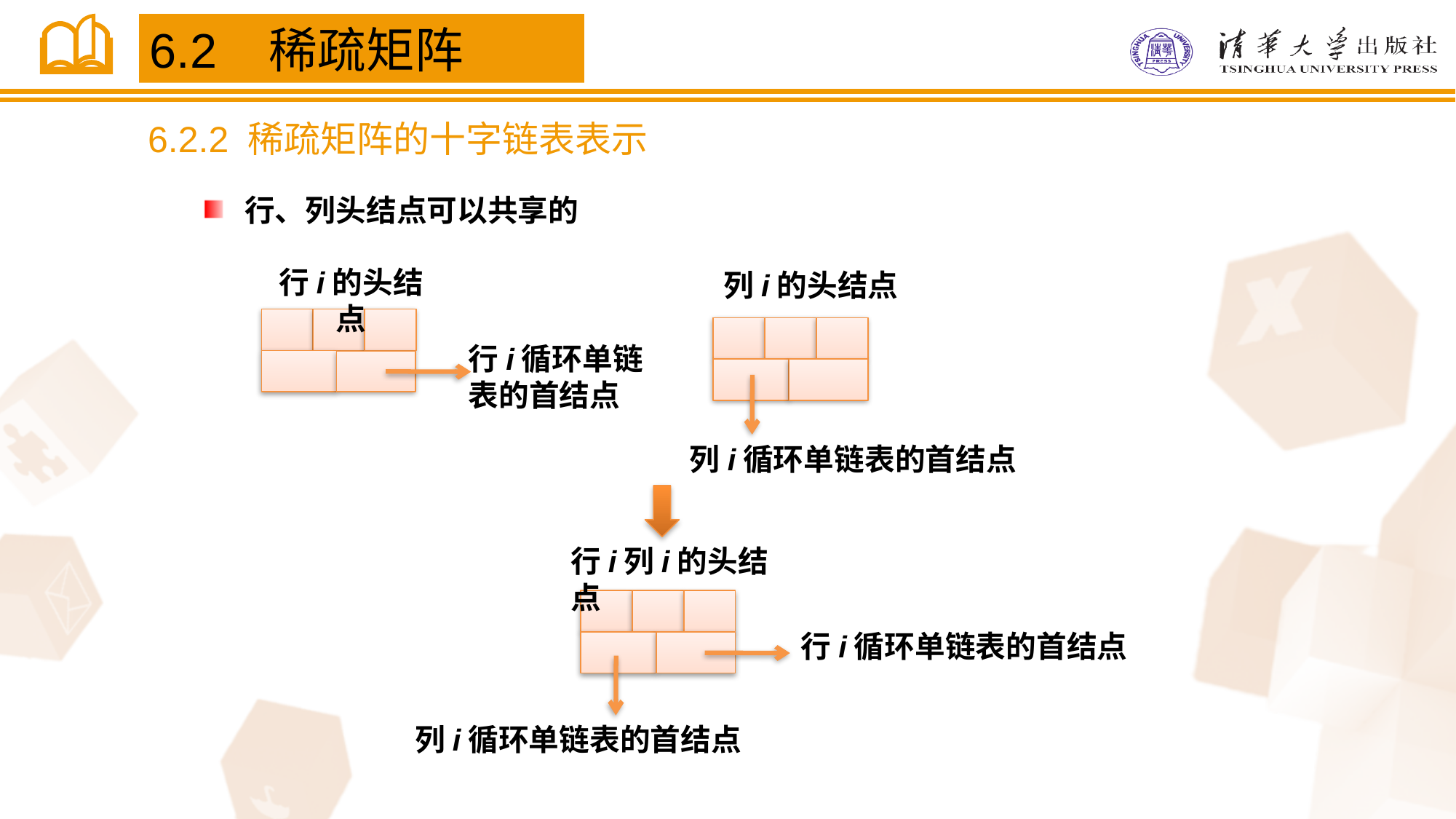

6.2   稀疏矩阵
6.2.2 稀疏矩阵的十字链表表示
行、列头结点可以共享的
行i的头结点

行i循环单链表的首结点

列i的头结点

列i循环单链表的首结点

行i列i的头结点

行i循环单链表的首结点

列i循环单链表的首结点